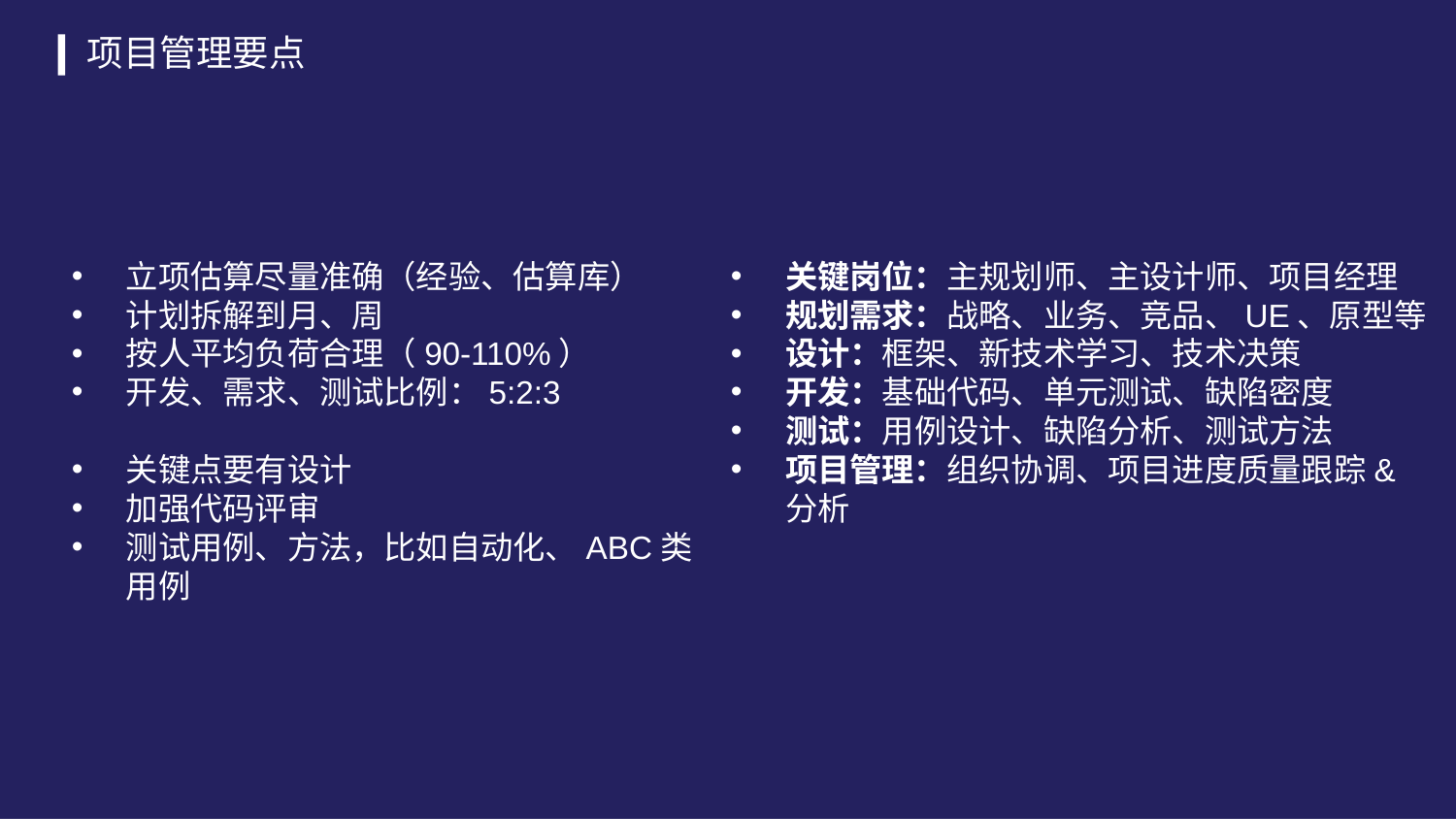

项目管理要点

立项估算尽量准确（经验、估算库）
计划拆解到月、周
按人平均负荷合理（90-110%）
开发、需求、测试比例：5:2:3

关键点要有设计
加强代码评审
测试用例、方法，比如自动化、ABC类用例
关键岗位：主规划师、主设计师、项目经理
规划需求：战略、业务、竞品、UE、原型等
设计：框架、新技术学习、技术决策
开发：基础代码、单元测试、缺陷密度
测试：用例设计、缺陷分析、测试方法
项目管理：组织协调、项目进度质量跟踪&分析